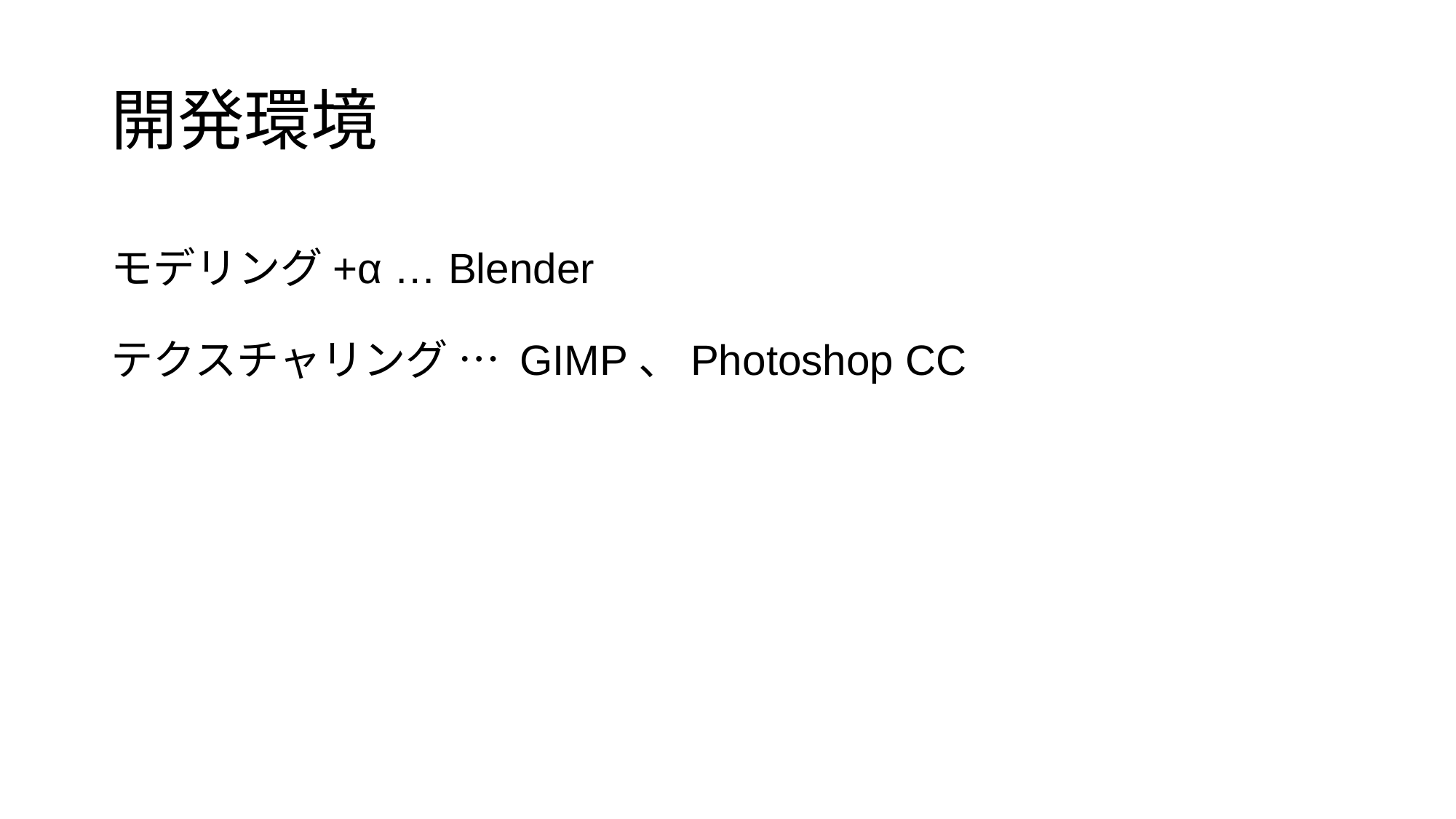

# 開発環境
モデリング+α … Blender
テクスチャリング … GIMP、Photoshop CC